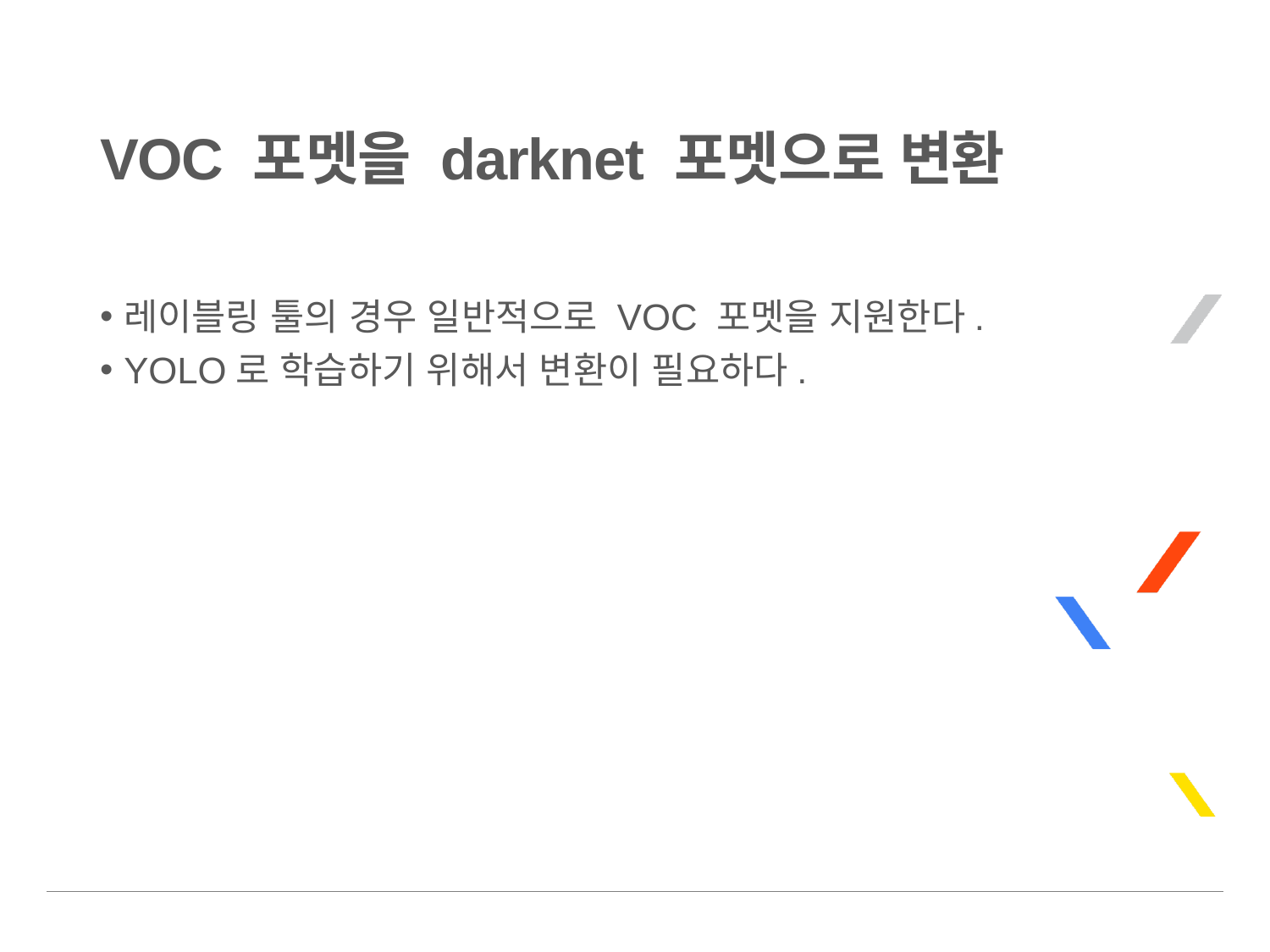

# VOC 포멧을 darknet 포멧으로 변환
레이블링 툴의 경우 일반적으로 VOC 포멧을 지원한다.
YOLO로 학습하기 위해서 변환이 필요하다.